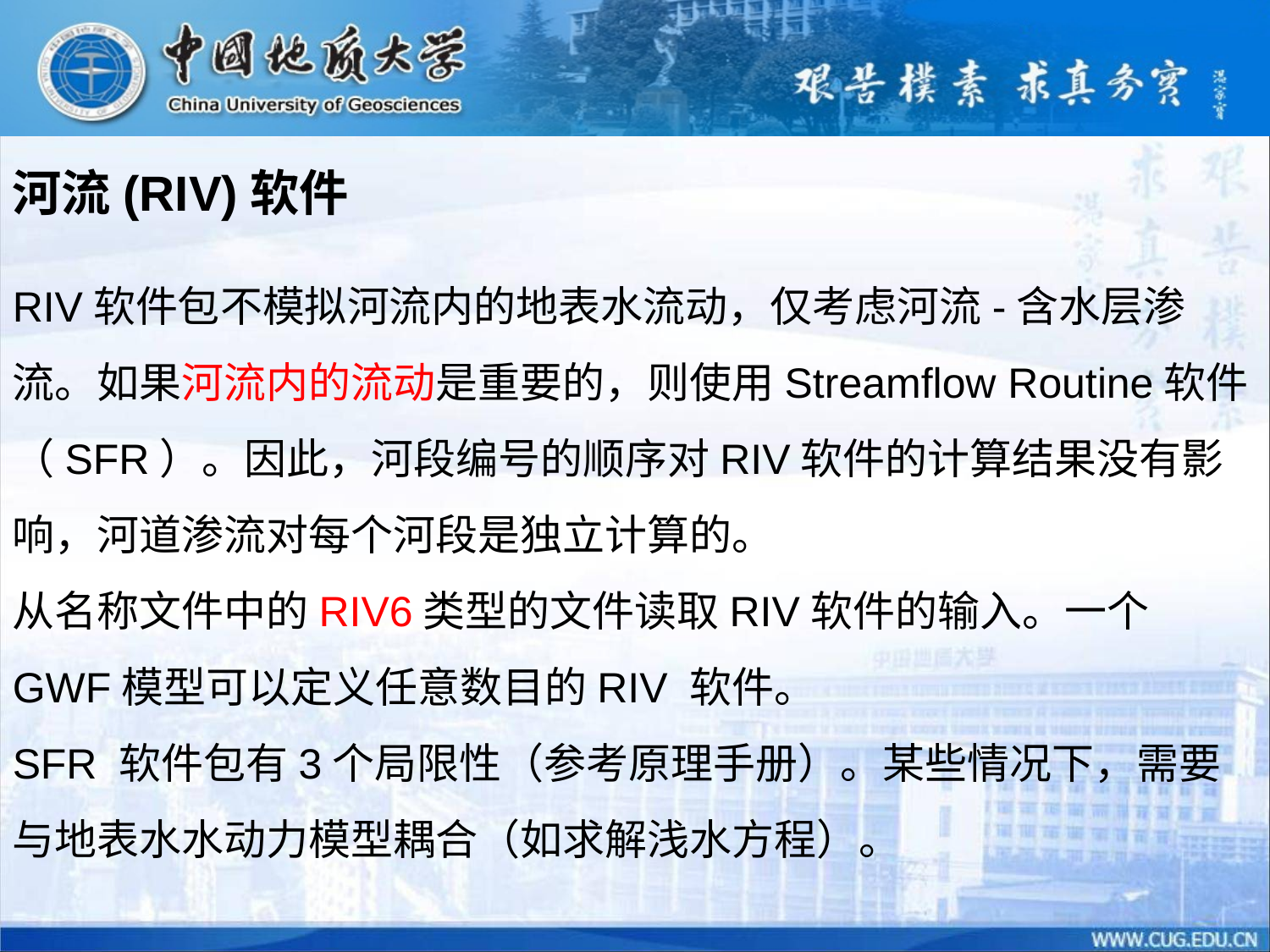

河流(RIV)软件
RIV软件包不模拟河流内的地表水流动，仅考虑河流-含水层渗流。如果河流内的流动是重要的，则使用Streamflow Routine软件（SFR）。因此，河段编号的顺序对RIV软件的计算结果没有影响，河道渗流对每个河段是独立计算的。
从名称文件中的RIV6类型的文件读取RIV软件的输入。一个GWF模型可以定义任意数目的RIV 软件。
SFR 软件包有3个局限性（参考原理手册）。某些情况下，需要与地表水水动力模型耦合（如求解浅水方程）。